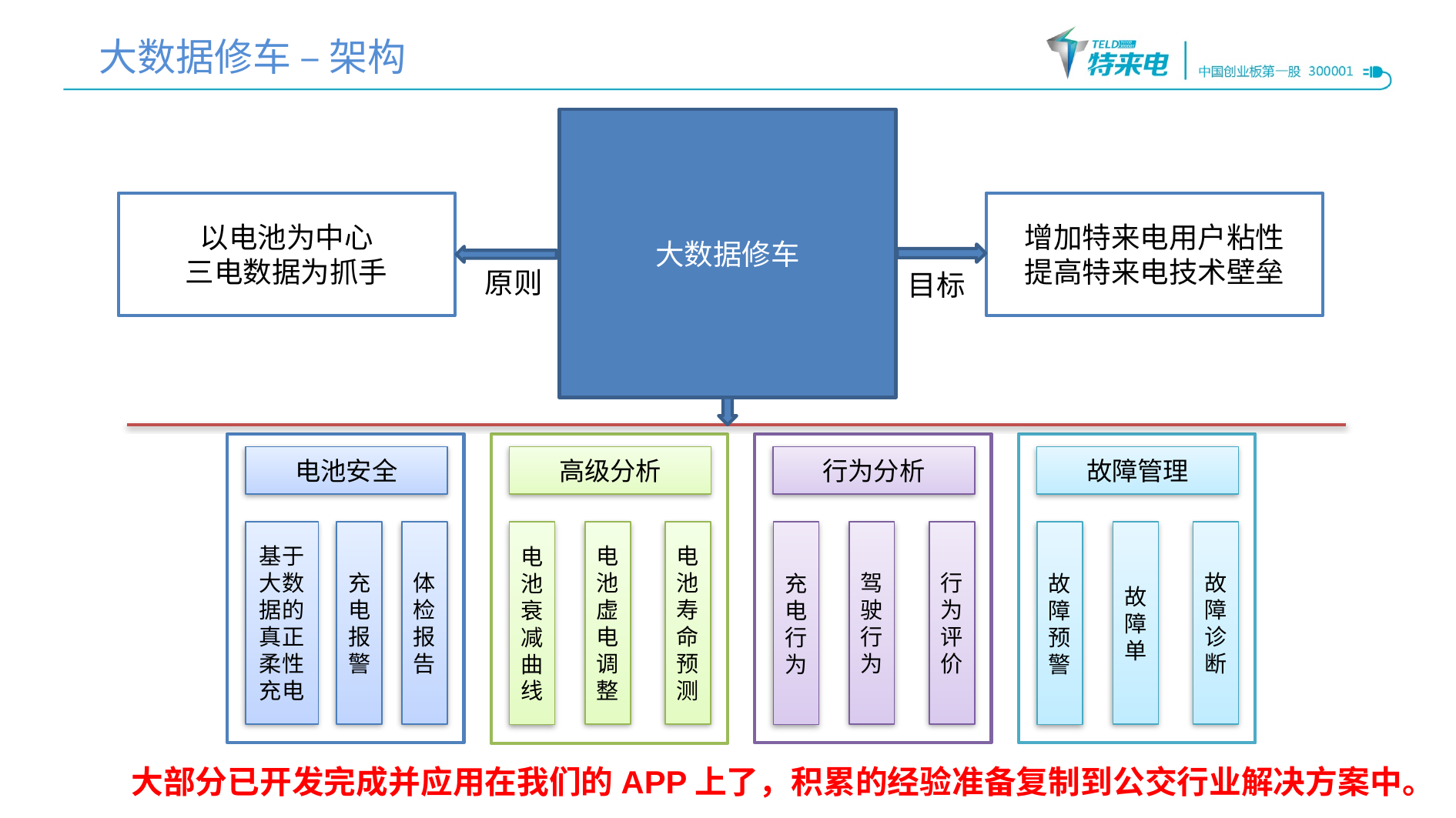

大数据修车 – 架构
大数据修车
以电池为中心
三电数据为抓手
增加特来电用户粘性
提高特来电技术壁垒

原则
目标

电池安全
高级分析
行为分析
故障管理
基于大数据的
真正柔性充电
充电报警
体检报告
电池衰减曲线
电池虚电调整
电池寿命预测
充电行为
驾驶行为
行为评价
故障预警
故障单
故障诊断
大部分已开发完成并应用在我们的APP上了，积累的经验准备复制到公交行业解决方案中。